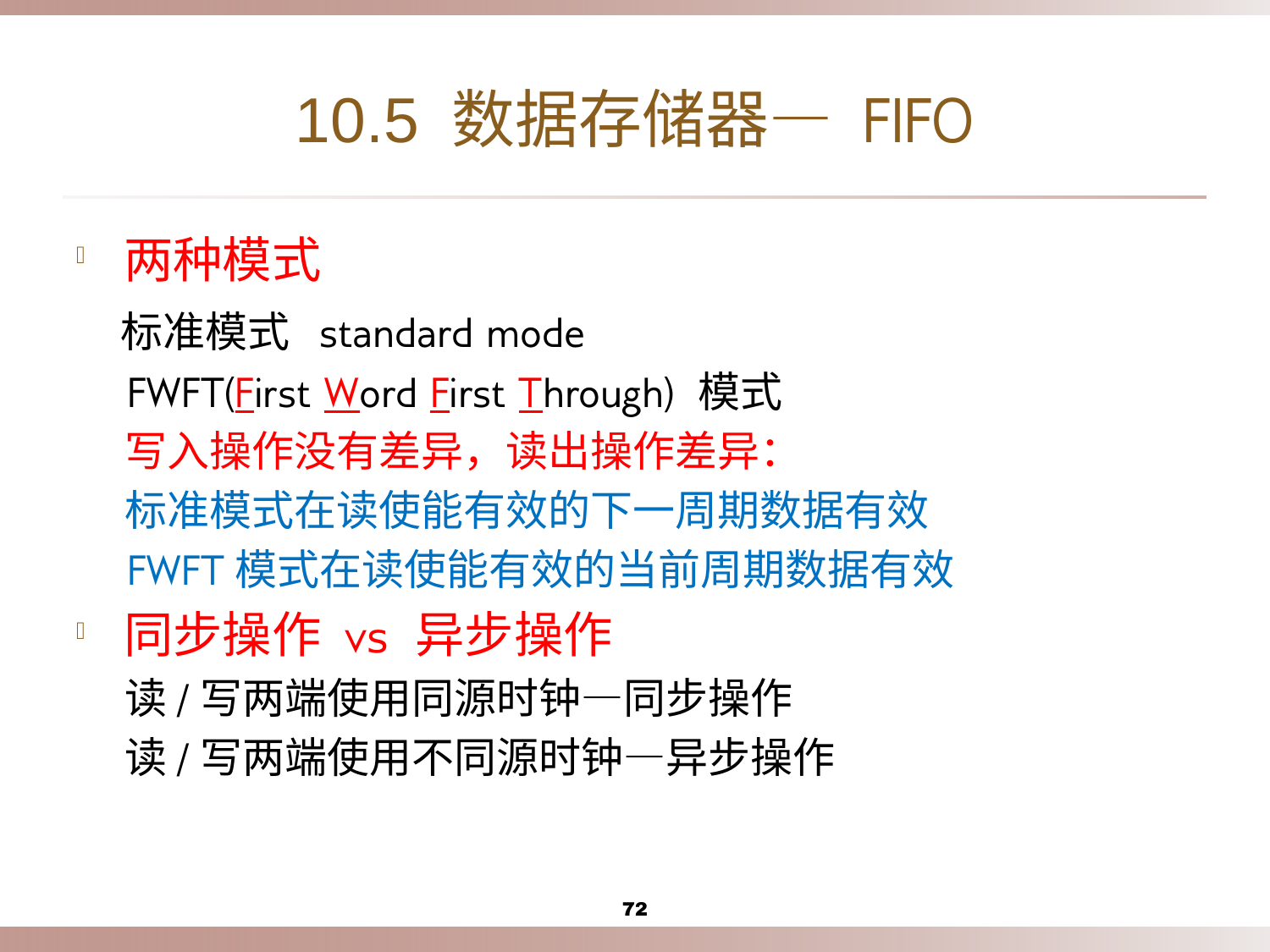

# 10.5 数据存储器— FIFO
两种模式
   标准模式  standard mode
    FWFT(First Word First Through) 模式
    写入操作没有差异，读出操作差异：
    标准模式在读使能有效的下一周期数据有效
    FWFT模式在读使能有效的当前周期数据有效
同步操作 vs 异步操作
    读/写两端使用同源时钟—同步操作
    读/写两端使用不同源时钟—异步操作

72